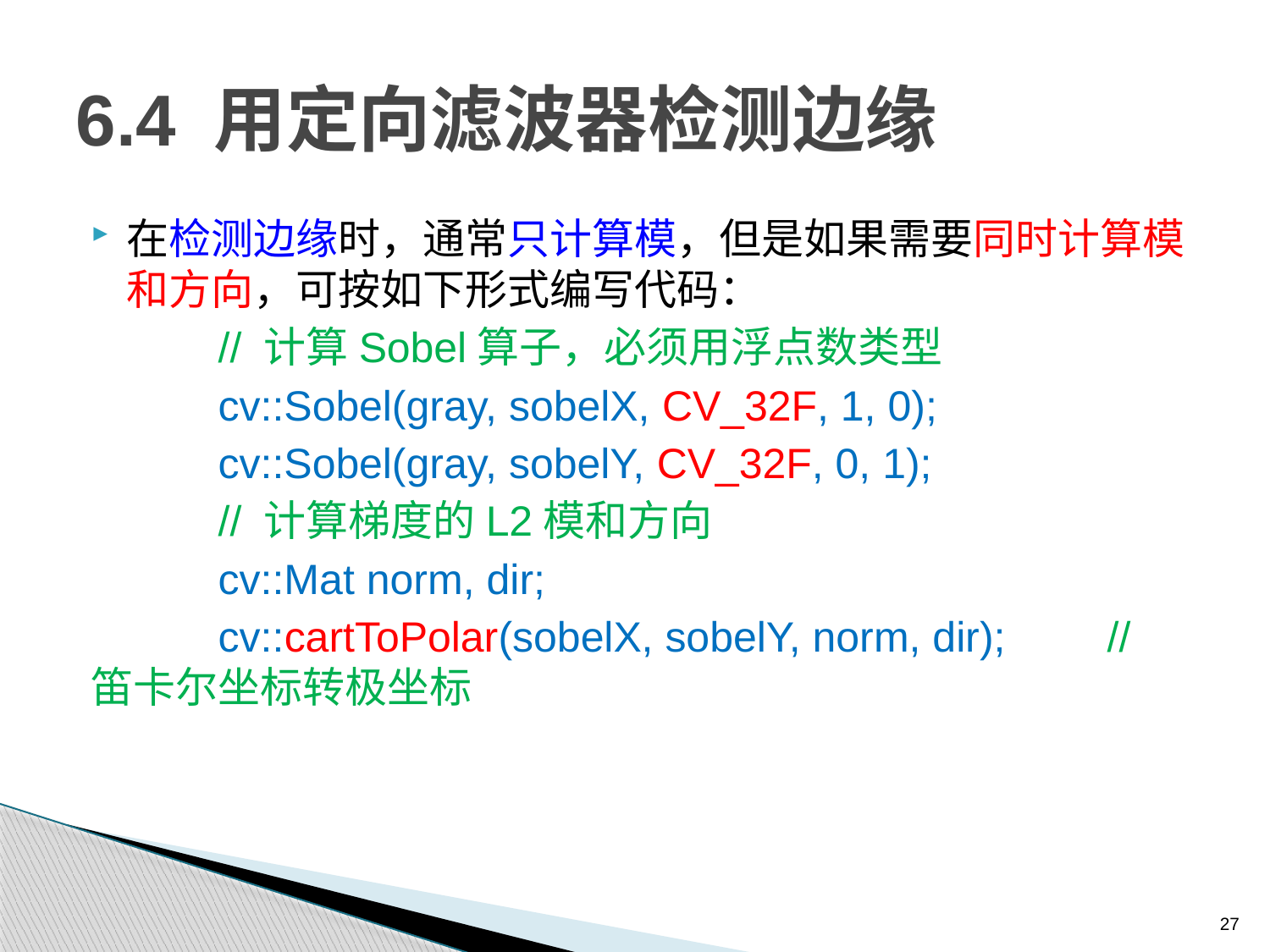

# 6.4 用定向滤波器检测边缘
在检测边缘时，通常只计算模，但是如果需要同时计算模和方向，可按如下形式编写代码：
	// 计算Sobel算子，必须用浮点数类型
	cv::Sobel(gray, sobelX, CV_32F, 1, 0);
	cv::Sobel(gray, sobelY, CV_32F, 0, 1);
	// 计算梯度的L2模和方向
	cv::Mat norm, dir;
	cv::cartToPolar(sobelX, sobelY, norm, dir); 	// 笛卡尔坐标转极坐标
27